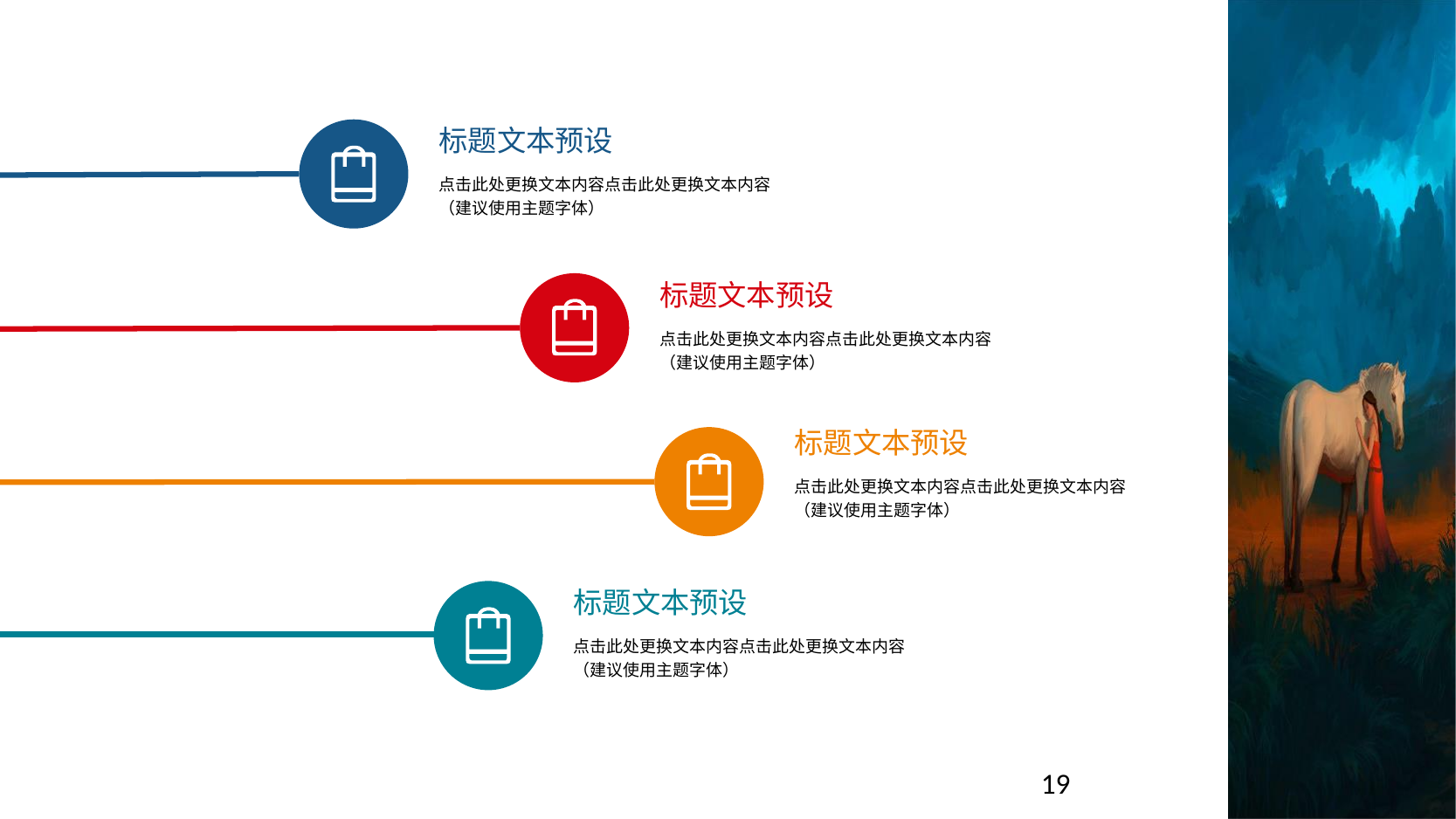

标题文本预设

点击此处更换文本内容点击此处更换文本内容
（建议使用主题字体）

标题文本预设

点击此处更换文本内容点击此处更换文本内容
（建议使用主题字体）
标题文本预设

点击此处更换文本内容点击此处更换文本内容
（建议使用主题字体）

标题文本预设

点击此处更换文本内容点击此处更换文本内容
（建议使用主题字体）
19